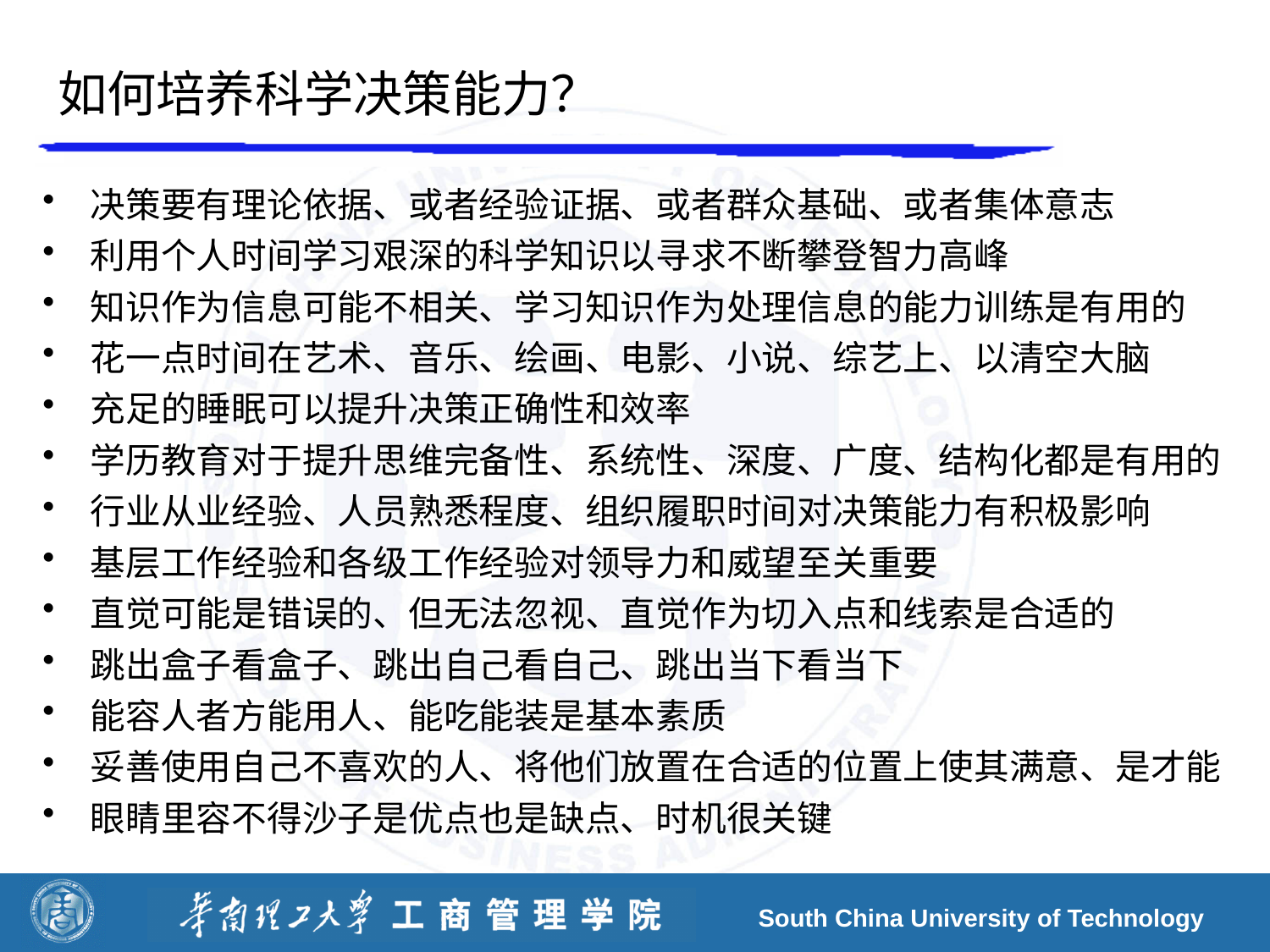

# 如何培养科学决策能力？
决策要有理论依据、或者经验证据、或者群众基础、或者集体意志
利用个人时间学习艰深的科学知识以寻求不断攀登智力高峰
知识作为信息可能不相关、学习知识作为处理信息的能力训练是有用的
花一点时间在艺术、音乐、绘画、电影、小说、综艺上、以清空大脑
充足的睡眠可以提升决策正确性和效率
学历教育对于提升思维完备性、系统性、深度、广度、结构化都是有用的
行业从业经验、人员熟悉程度、组织履职时间对决策能力有积极影响
基层工作经验和各级工作经验对领导力和威望至关重要
直觉可能是错误的、但无法忽视、直觉作为切入点和线索是合适的
跳出盒子看盒子、跳出自己看自己、跳出当下看当下
能容人者方能用人、能吃能装是基本素质
妥善使用自己不喜欢的人、将他们放置在合适的位置上使其满意、是才能
眼睛里容不得沙子是优点也是缺点、时机很关键

South China University of Technology